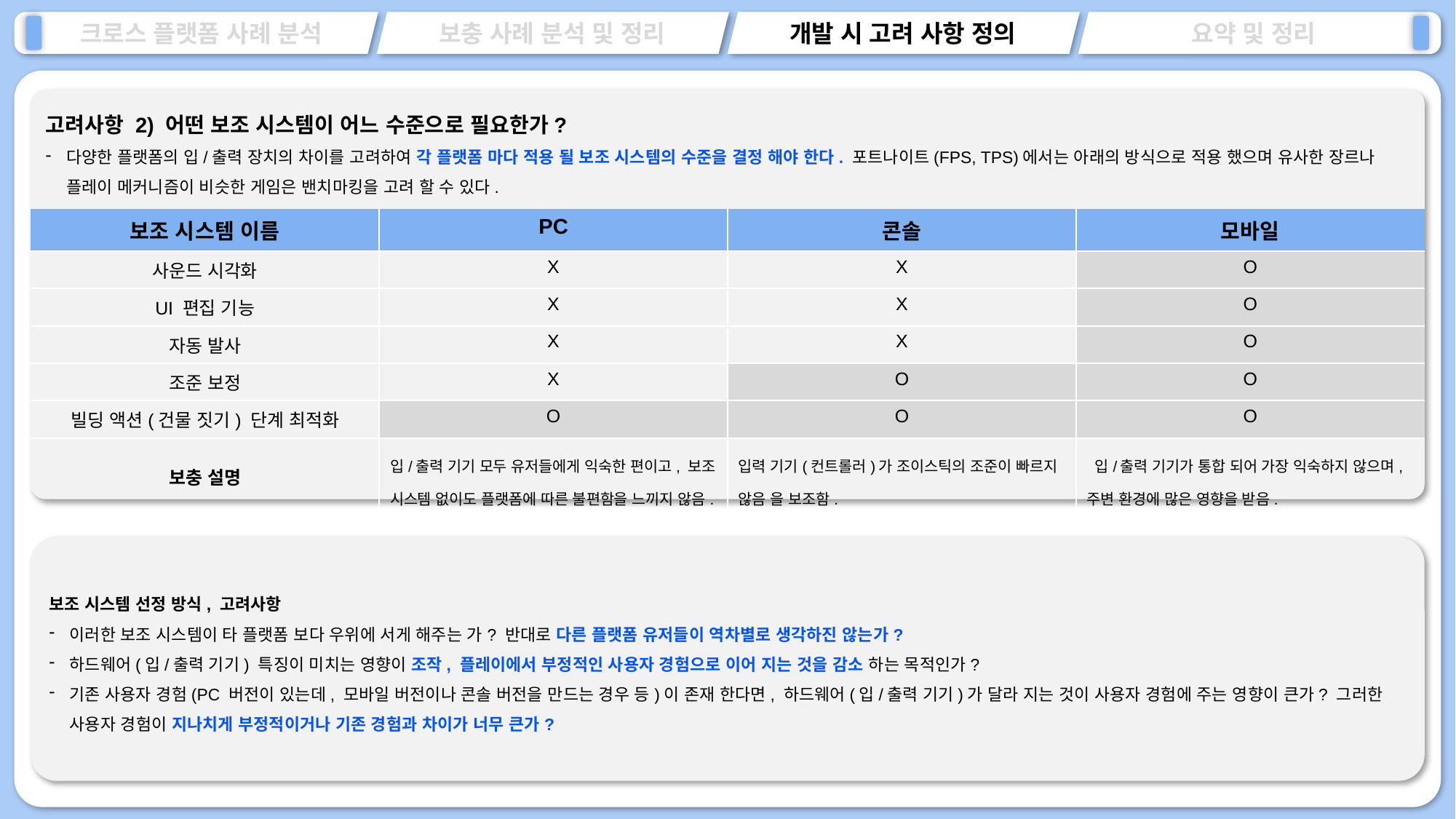

고려사항 2) 어떤 보조 시스템이 어느 수준으로 필요한가?
다양한 플랫폼의 입/출력 장치의 차이를 고려하여 각 플랫폼 마다 적용 될 보조 시스템의 수준을 결정 해야 한다. 포트나이트(FPS, TPS)에서는 아래의 방식으로 적용 했으며 유사한 장르나 플레이 메커니즘이 비슷한 게임은 밴치마킹을 고려 할 수 있다.
| 보조 시스템 이름 | PC | 콘솔 | 모바일 |
| --- | --- | --- | --- |
| 사운드 시각화 | X | X | O |
| UI 편집 기능 | X | X | O |
| 자동 발사 | X | X | O |
| 조준 보정 | X | O | O |
| 빌딩 액션(건물 짓기) 단계 최적화 | O | O | O |
| 보충 설명 | 입/출력 기기 모두 유저들에게 익숙한 편이고, 보조 시스템 없이도 플랫폼에 따른 불편함을 느끼지 않음. | 입력 기기(컨트롤러)가 조이스틱의 조준이 빠르지 않음 을 보조함. | 입/출력 기기가 통합 되어 가장 익숙하지 않으며, 주변 환경에 많은 영향을 받음. |
보조 시스템 선정 방식, 고려사항
이러한 보조 시스템이 타 플랫폼 보다 우위에 서게 해주는 가? 반대로 다른 플랫폼 유저들이 역차별로 생각하진 않는가?
하드웨어(입/출력 기기) 특징이 미치는 영향이 조작, 플레이에서 부정적인 사용자 경험으로 이어 지는 것을 감소 하는 목적인가?
기존 사용자 경험(PC 버전이 있는데, 모바일 버전이나 콘솔 버전을 만드는 경우 등)이 존재 한다면, 하드웨어(입/출력 기기)가 달라 지는 것이 사용자 경험에 주는 영향이 큰가? 그러한 사용자 경험이 지나치게 부정적이거나 기존 경험과 차이가 너무 큰가?